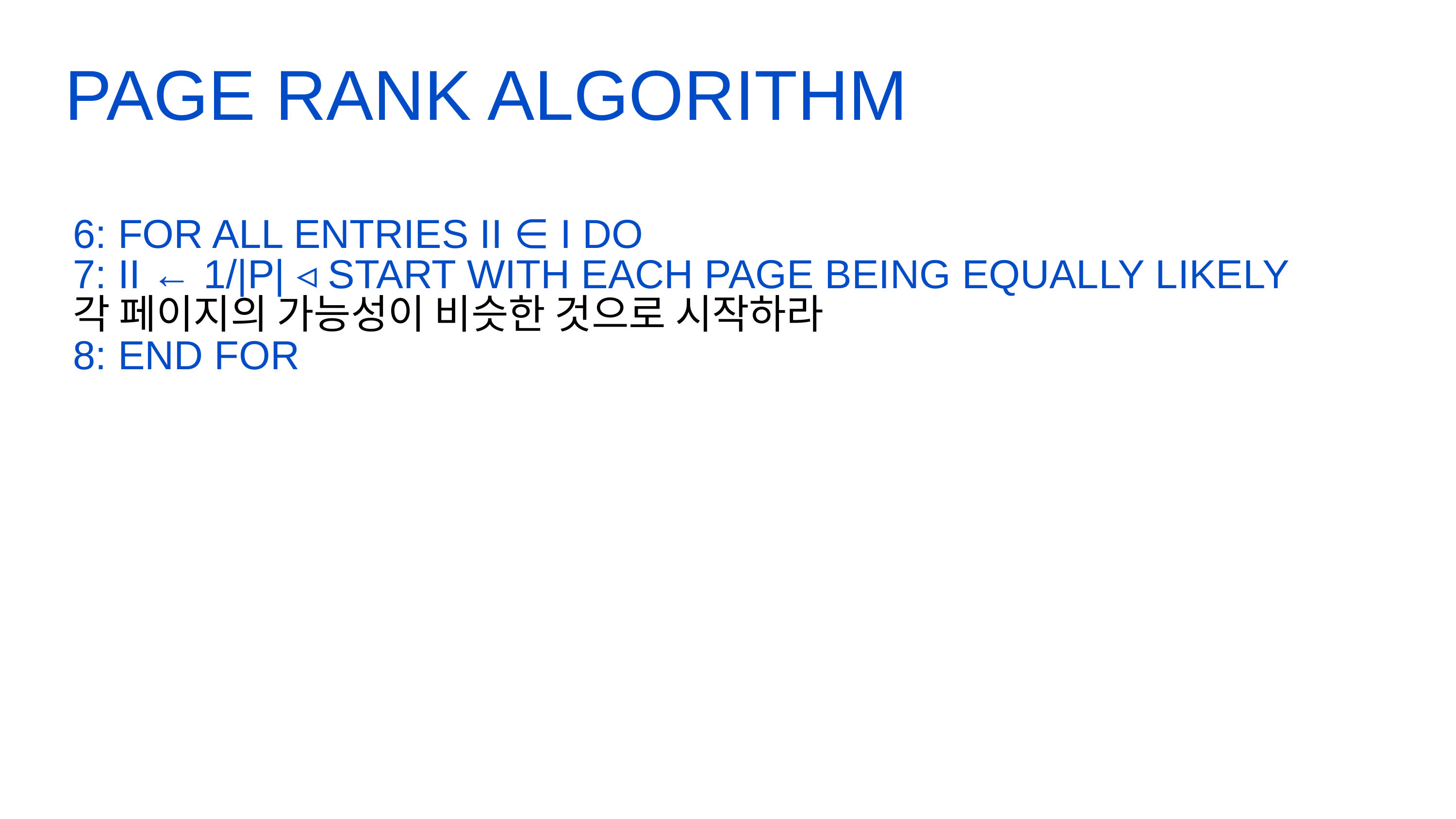

PAGE RANK ALGORITHM

6: FOR ALL ENTRIES II ∈ I DO
7: II ← 1/|P| ◃ START WITH EACH PAGE BEING EQUALLY LIKELY
각 페이지의 가능성이 비슷한 것으로 시작하라
8: END FOR